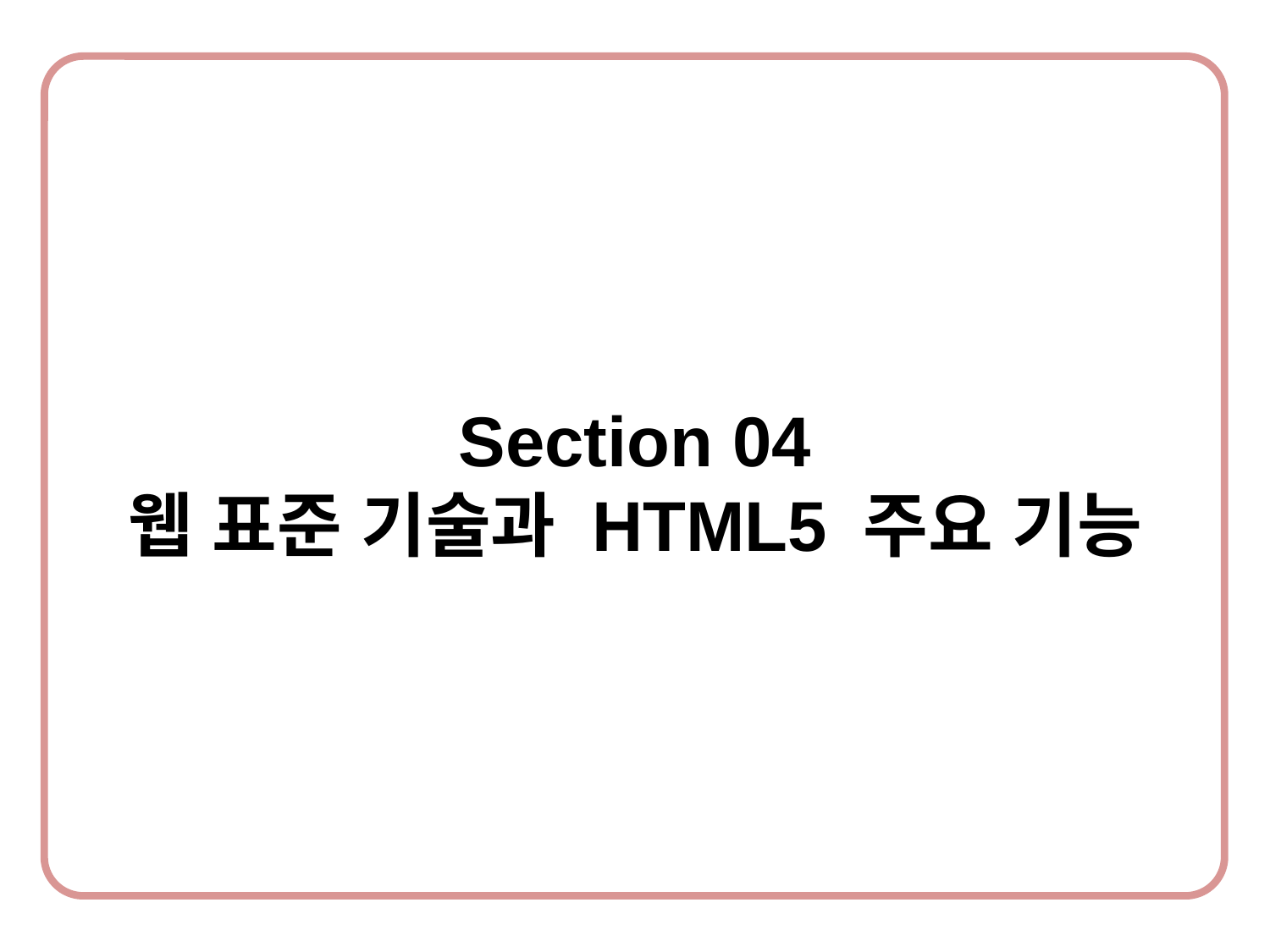

Section 04
웹 표준 기술과 HTML5 주요 기능